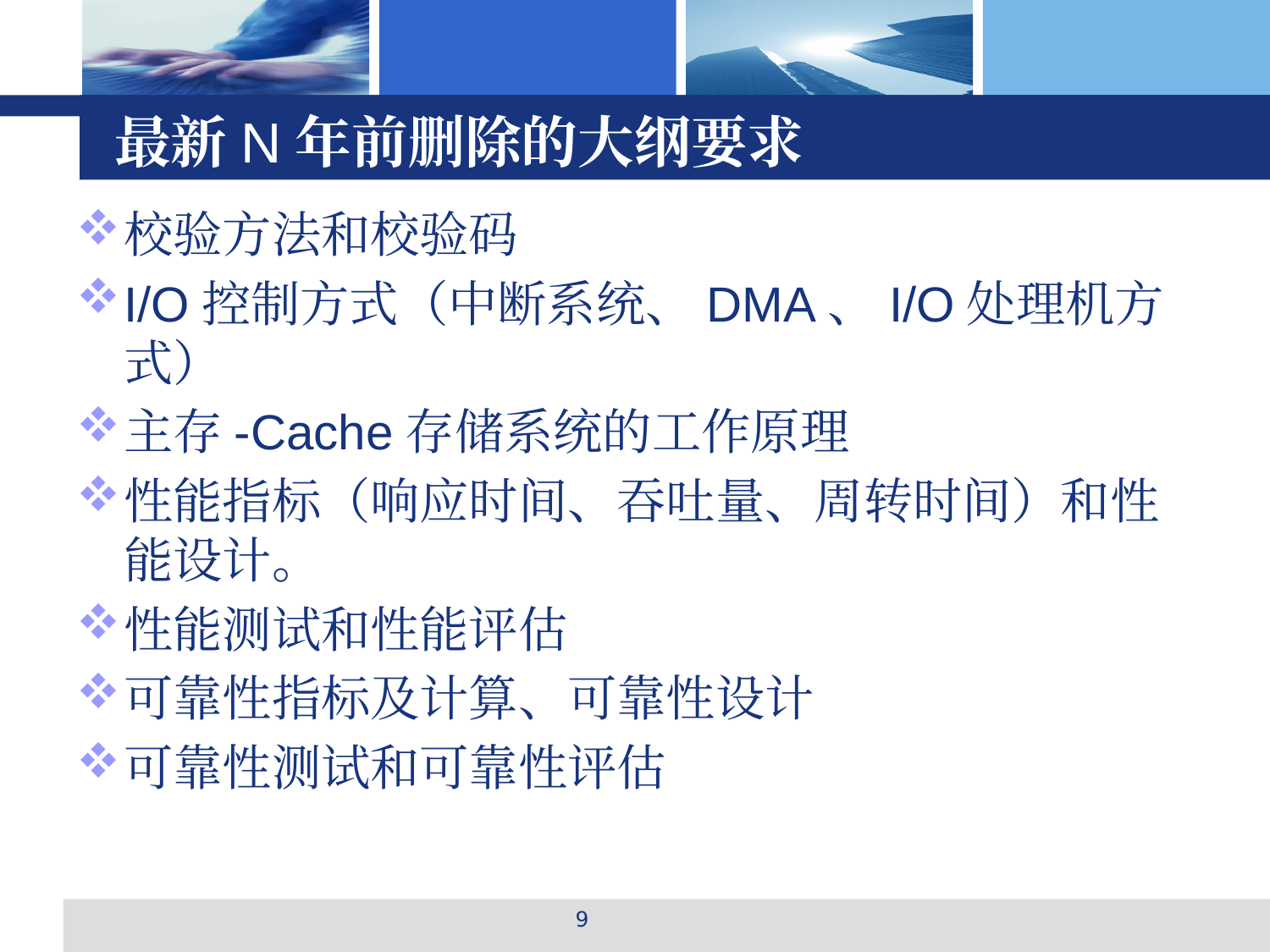

# 最新N年前删除的大纲要求
校验方法和校验码
I/O控制方式（中断系统、DMA、I/O处理机方式）
主存-Cache存储系统的工作原理
性能指标（响应时间、吞吐量、周转时间）和性能设计。
性能测试和性能评估
可靠性指标及计算、可靠性设计
可靠性测试和可靠性评估
9